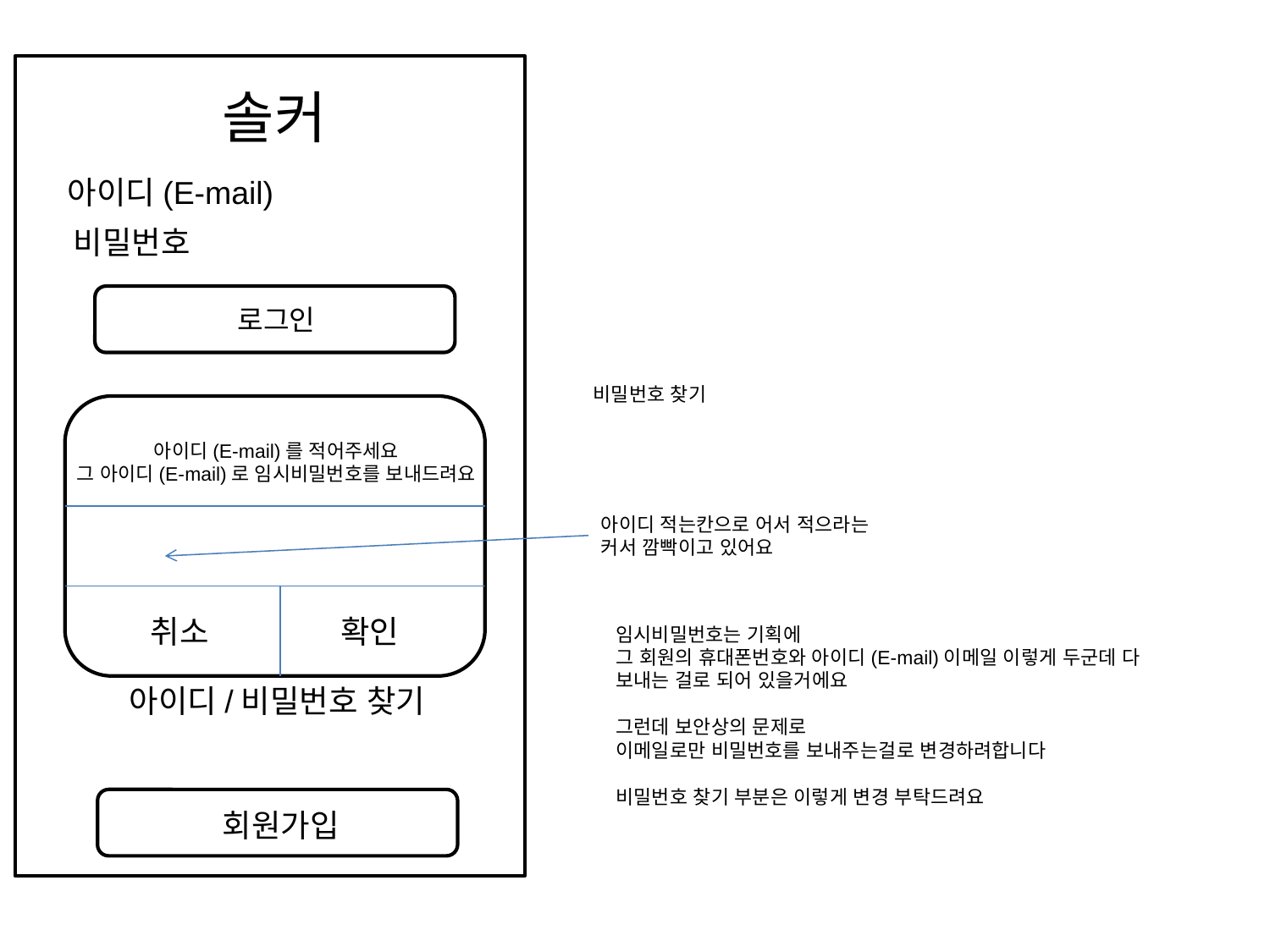

솔커
아이디(E-mail)
비밀번호

로그인
비밀번호 찾기

아이디(E-mail)를 적어주세요
그 아이디(E-mail)로 임시비밀번호를 보내드려요

페이스북 계정으로 로그인

아이디 적는칸으로 어서 적으라는
커서 깜빡이고 있어요
카카오톡 계정으로 로그인

네이버메일 계정으로 로그인
취소
확인
임시비밀번호는 기획에
그 회원의 휴대폰번호와 아이디(E-mail)이메일 이렇게 두군데 다
보내는 걸로 되어 있을거에요

그런데 보안상의 문제로
이메일로만 비밀번호를 보내주는걸로 변경하려합니다

비밀번호 찾기 부분은 이렇게 변경 부탁드려요
아이디/비밀번호 찾기

회원가입